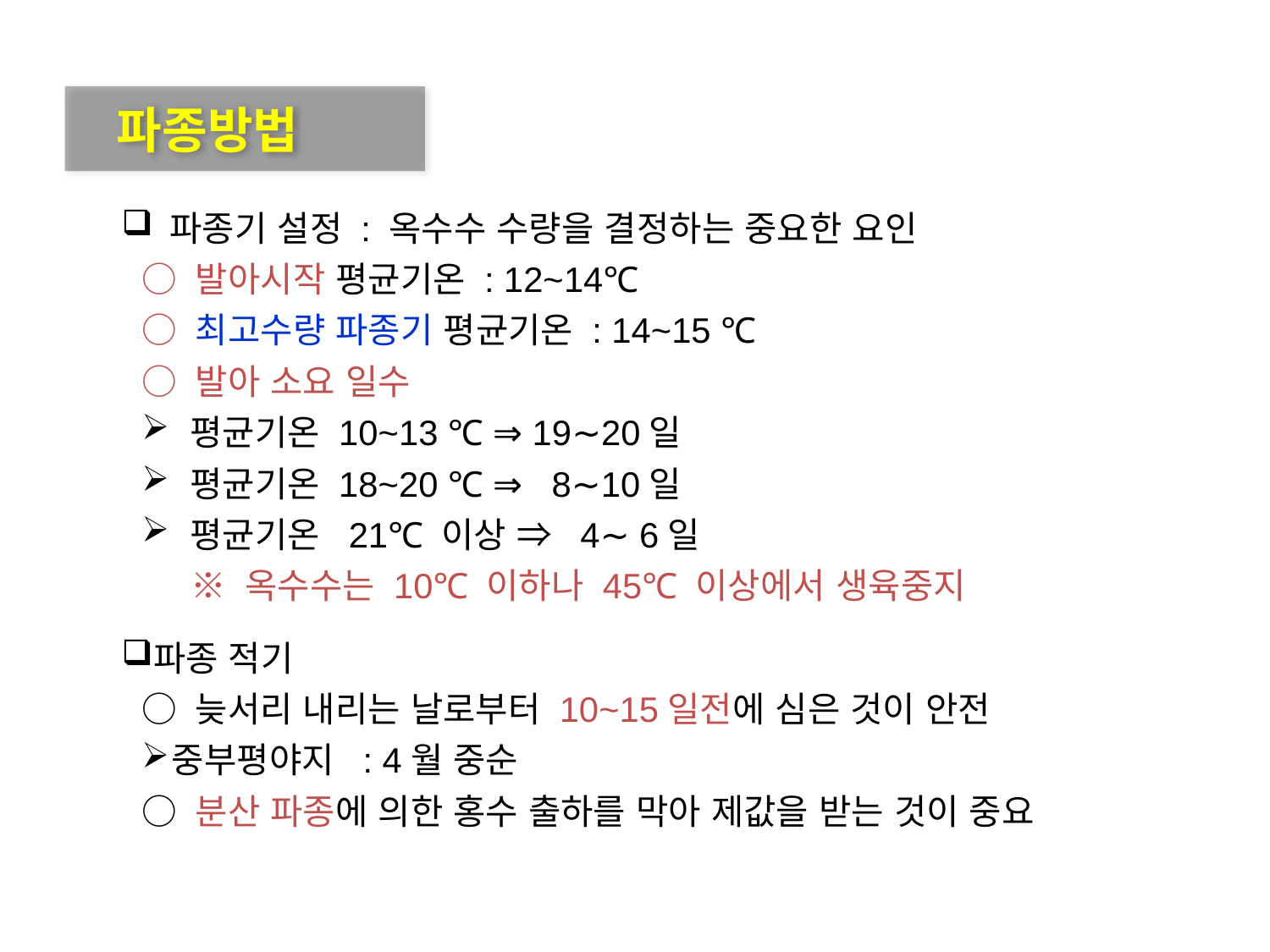

파종방법
 파종기 설정 : 옥수수 수량을 결정하는 중요한 요인
  ○ 발아시작 평균기온 : 12~14℃
  ○ 최고수량 파종기 평균기온 : 14~15 ℃
  ○ 발아 소요 일수
 평균기온 10~13 ℃ ⇒ 19∼20일
 평균기온 18~20 ℃ ⇒   8∼10일
 평균기온  21℃ 이상 ⇒  4∼ 6일
       ※ 옥수수는 10℃ 이하나 45℃ 이상에서 생육중지
파종 적기
  ○ 늦서리 내리는 날로부터 10~15일전에 심은 것이 안전
중부평야지  : 4월 중순
  ○ 분산 파종에 의한 홍수 출하를 막아 제값을 받는 것이 중요